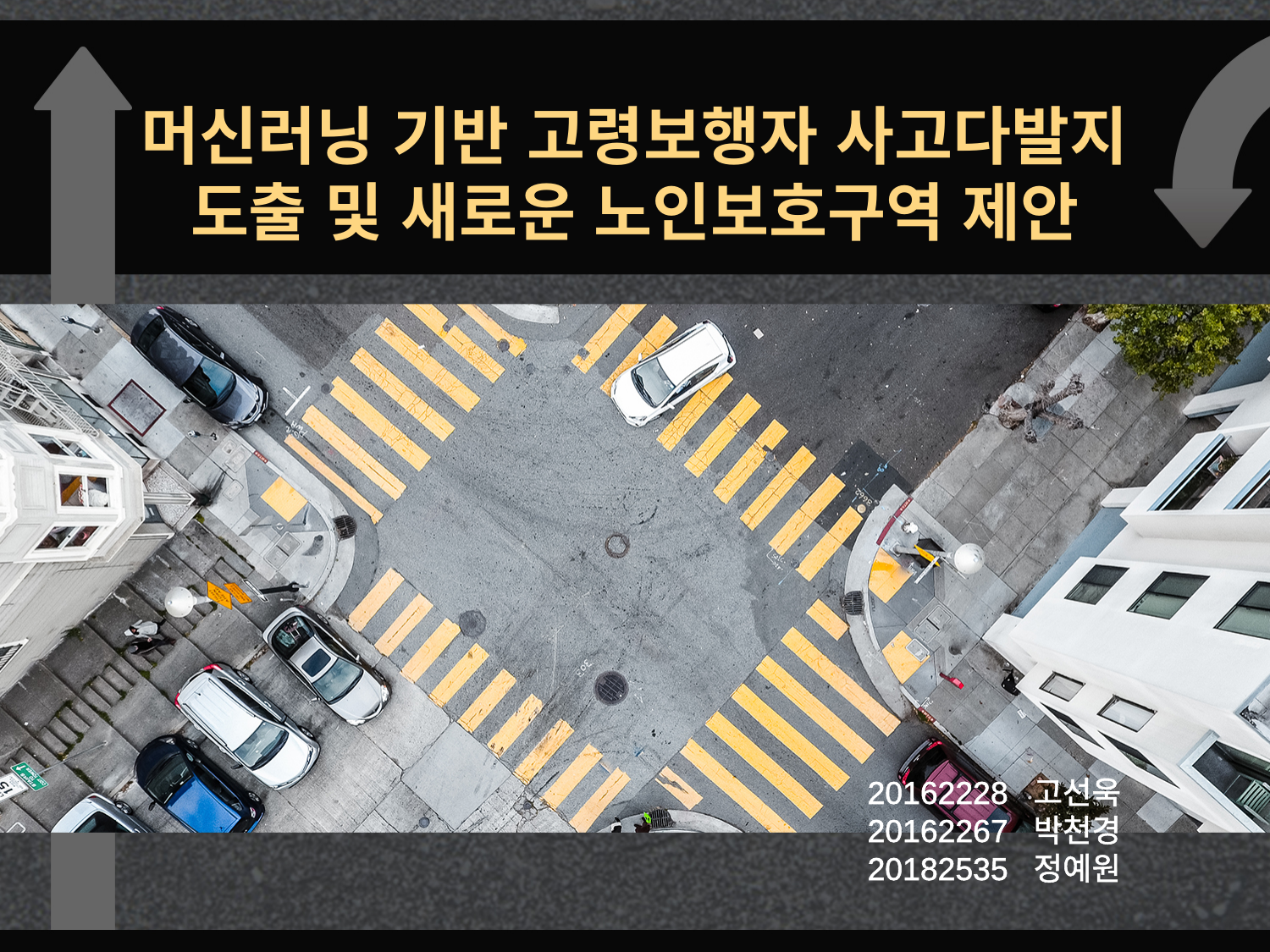

# 머신러닝 기반 고령보행자 사고다발지 도출 및 새로운 노인보호구역 제안

20162228  고선욱
20162267  박천경
20182535  정예원